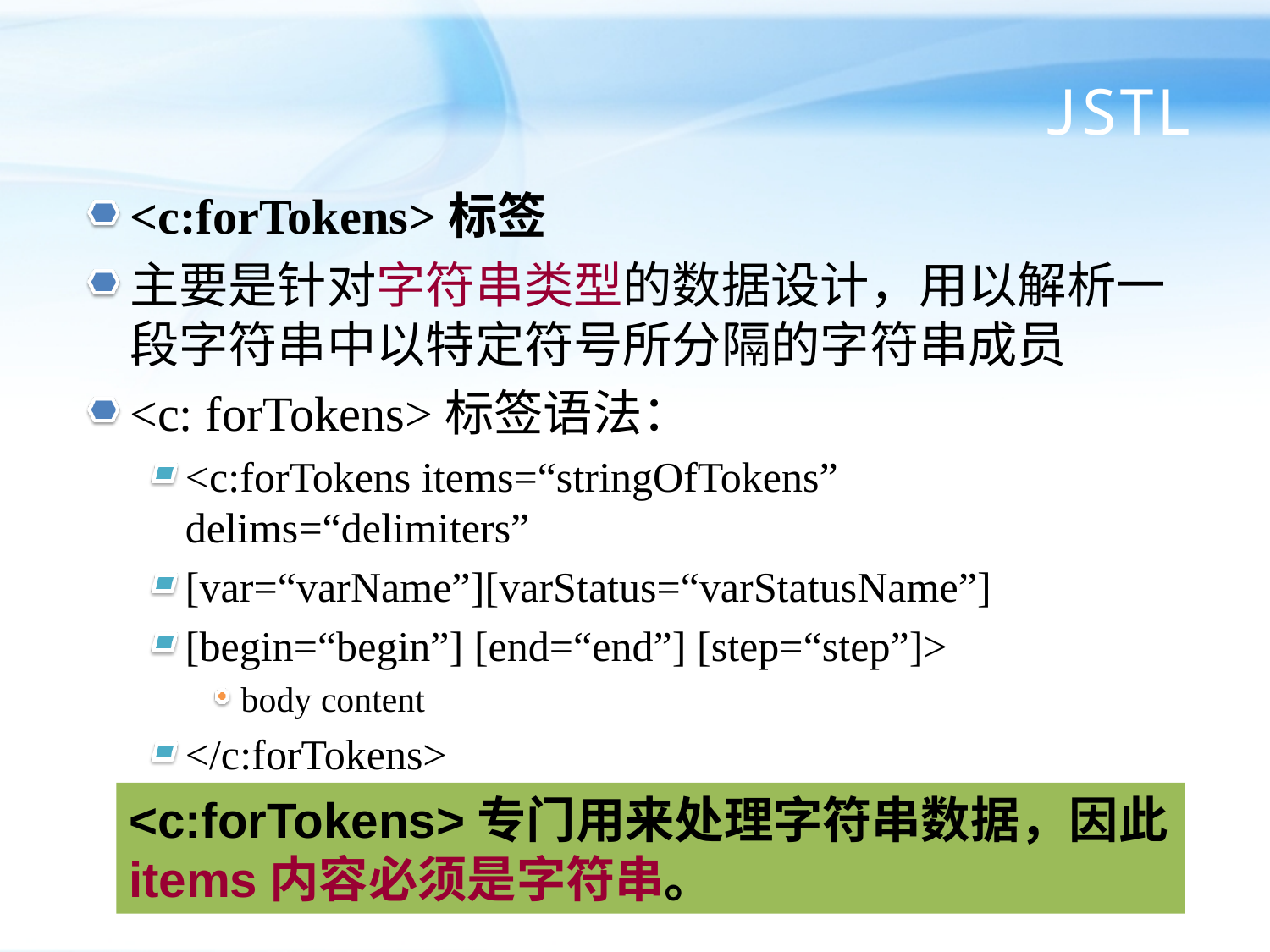

# JSTL
<c:forTokens>标签
主要是针对字符串类型的数据设计，用以解析一段字符串中以特定符号所分隔的字符串成员
<c: forTokens>标签语法：
<c:forTokens items=“stringOfTokens”  delims=“delimiters”
[var=“varName”][varStatus=“varStatusName”]
[begin=“begin”] [end=“end”] [step=“step”]>
body content
</c:forTokens>

<c:forTokens>专门用来处理字符串数据，因此items内容必须是字符串。